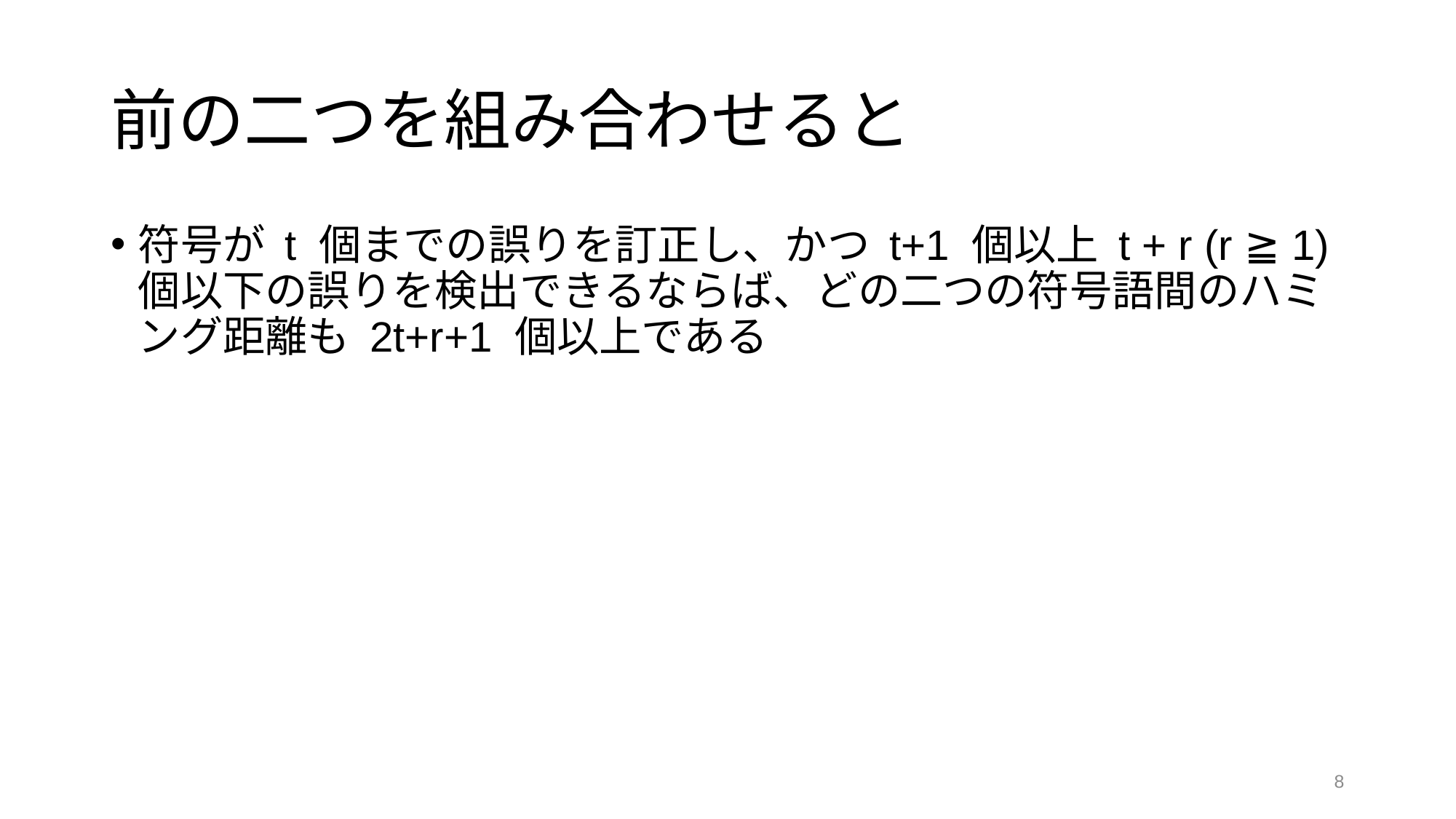

# 前の二つを組み合わせると
符号が t 個までの誤りを訂正し、かつ t+1 個以上 t + r (r ≧ 1)個以下の誤りを検出できるならば、どの二つの符号語間のハミング距離も 2t+r+1 個以上である

8